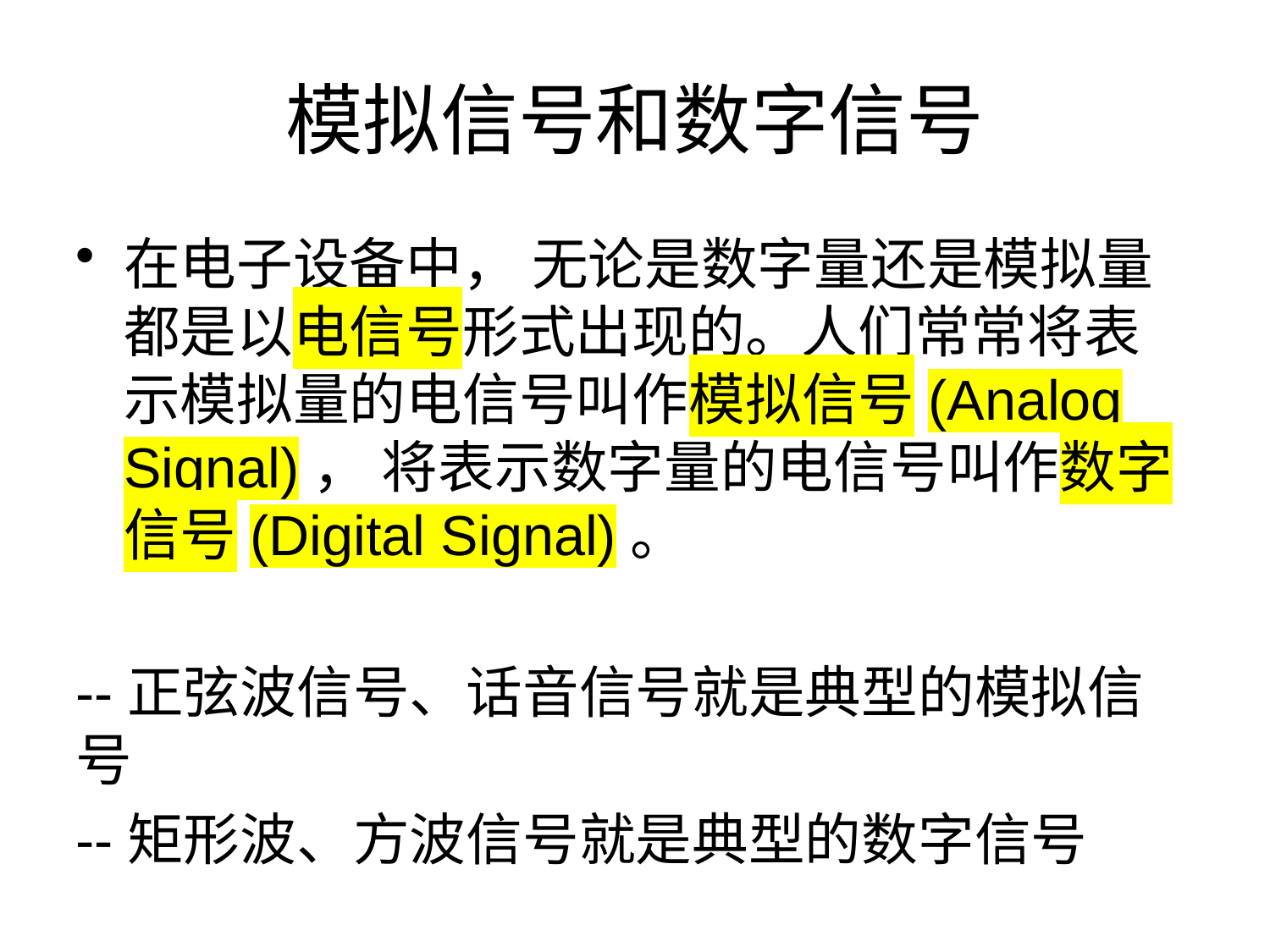

# 模拟信号和数字信号
在电子设备中， 无论是数字量还是模拟量都是以电信号形式出现的。人们常常将表示模拟量的电信号叫作模拟信号(Analog Signal)， 将表示数字量的电信号叫作数字信号(Digital Signal)。

--正弦波信号、话音信号就是典型的模拟信号
--矩形波、方波信号就是典型的数字信号